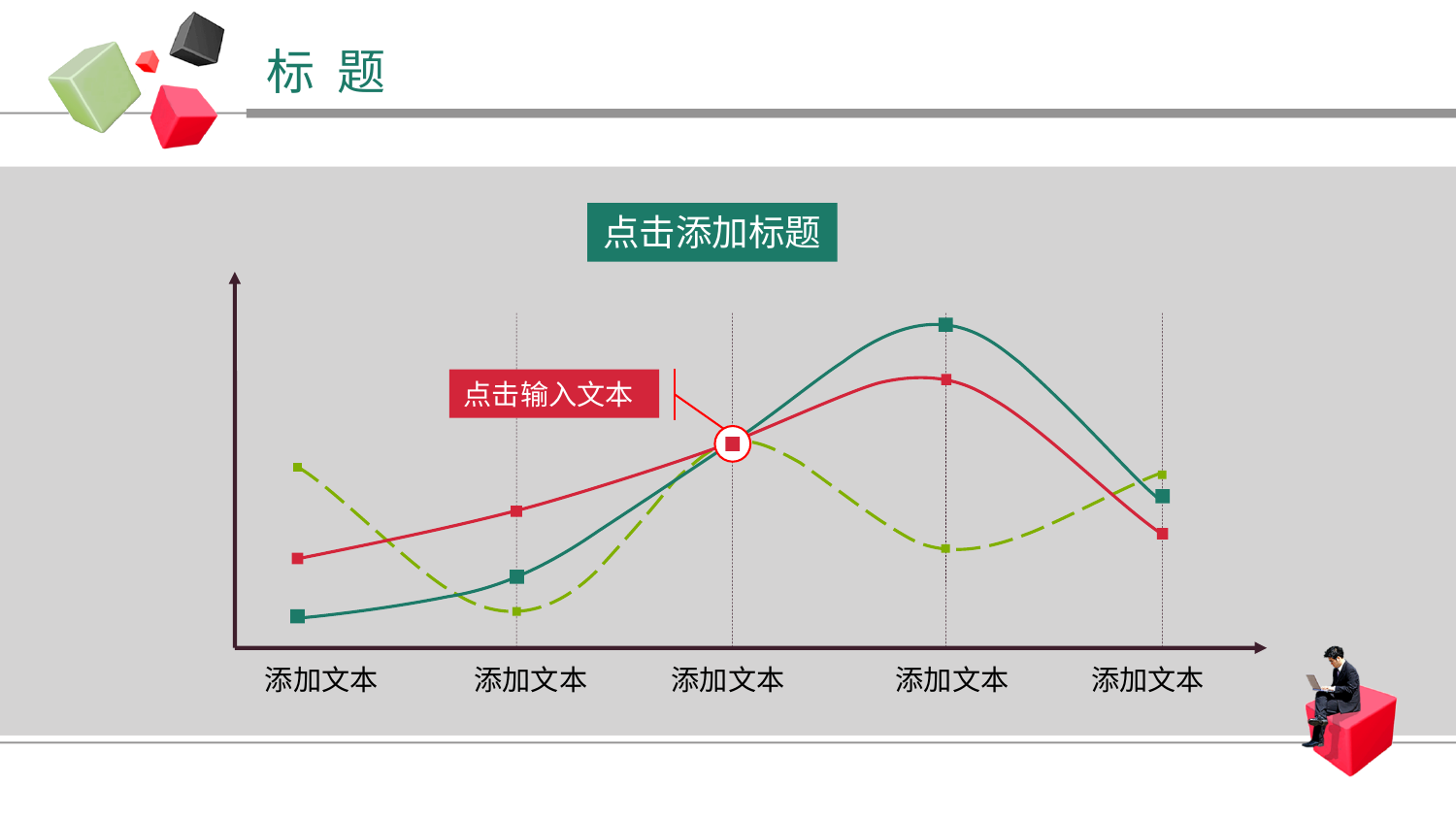

标  题

点击添加标题

点击输入文本

添加文本
添加文本
添加文本
添加文本
添加文本